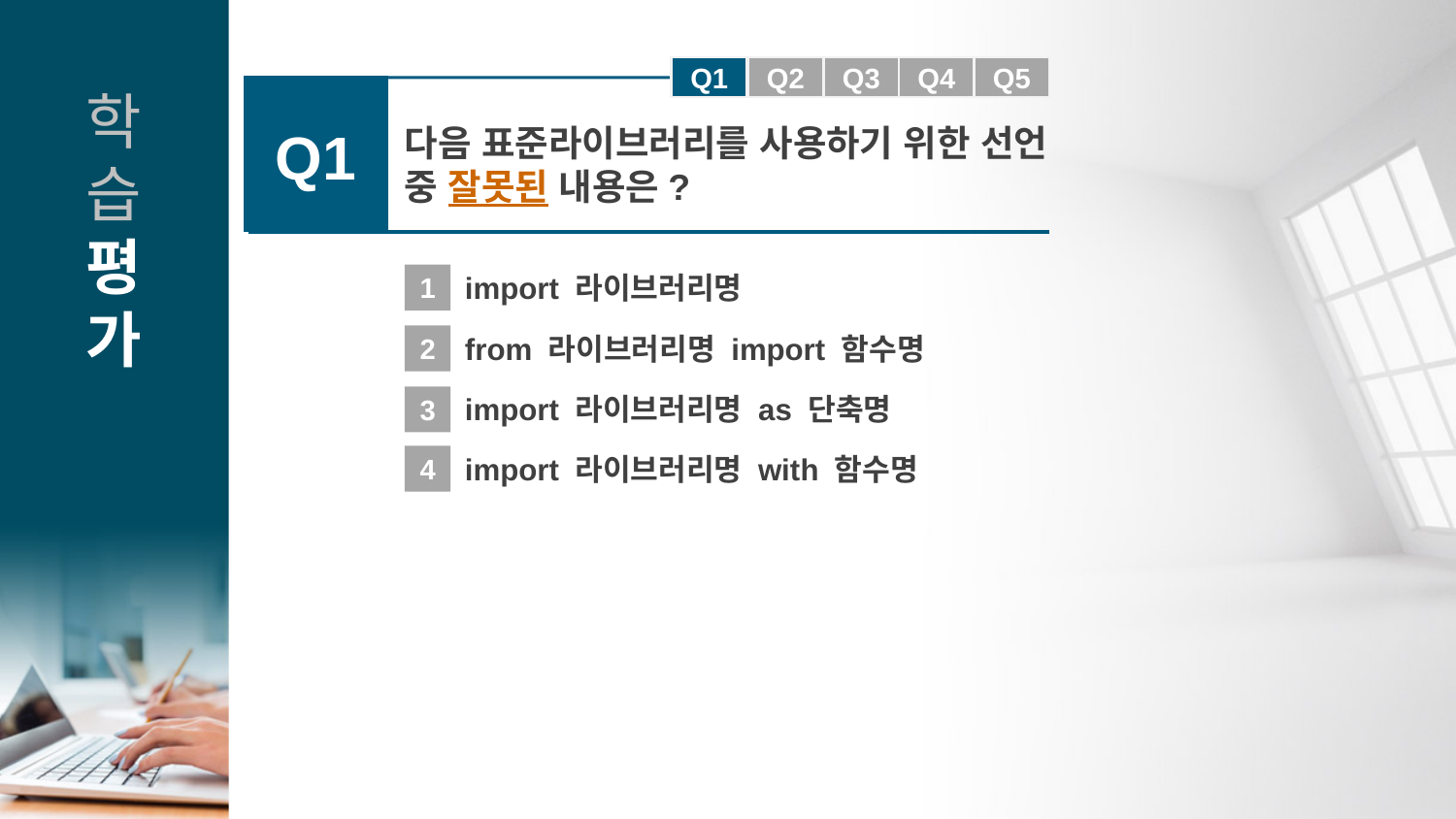

Q1
Q1
Q2
Q3
Q4
Q5
Q1
다음 표준라이브러리를 사용하기 위한 선언 중 잘못된 내용은?
1
import 라이브러리명
2
from 라이브러리명 import 함수명
import 라이브러리명 as 단축명
3
4
import 라이브러리명 with 함수명